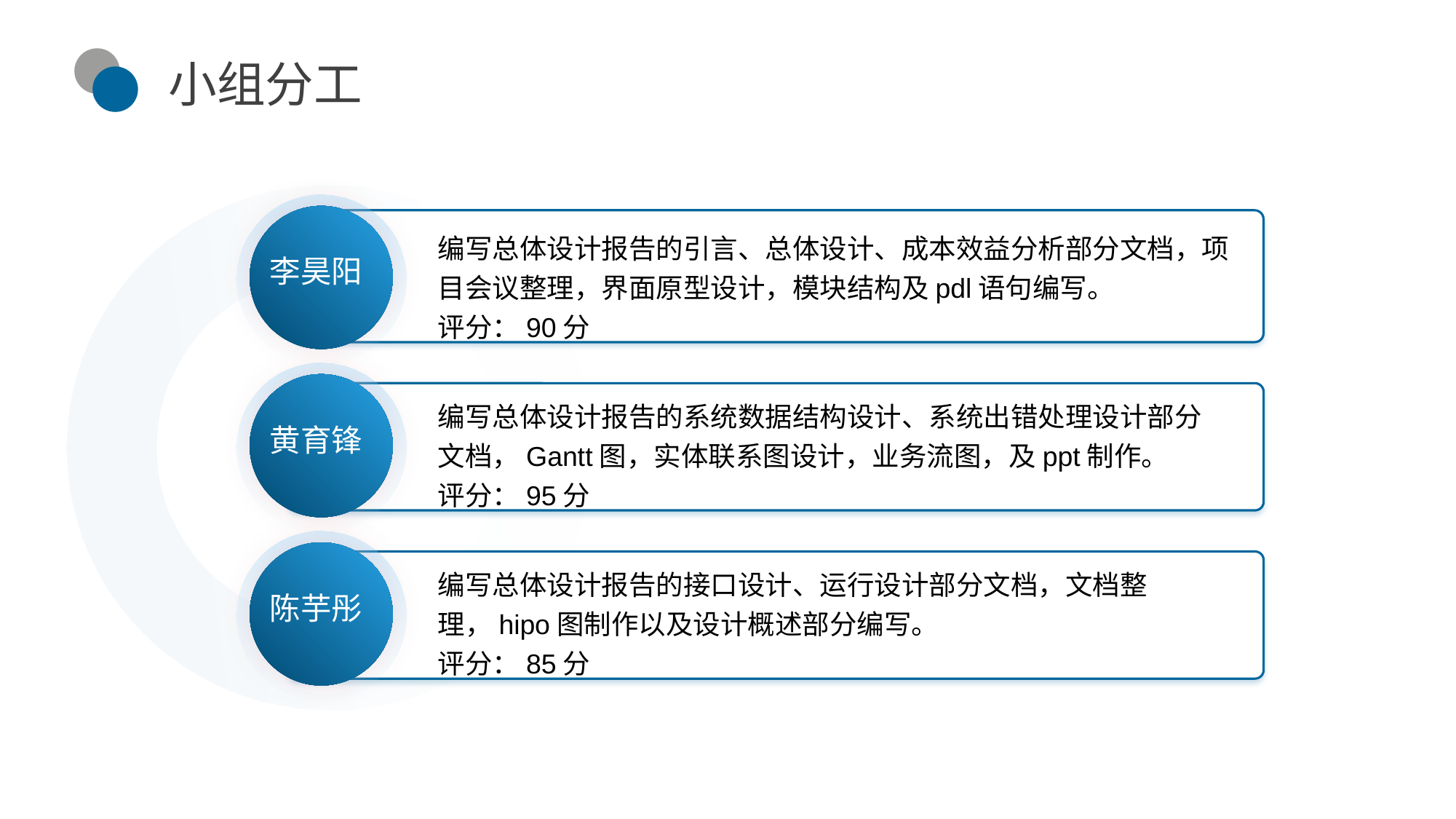

小组分工

编写总体设计报告的引言、总体设计、成本效益分析部分文档，项目会议整理，界面原型设计，模块结构及pdl语句编写。
评分：90分
李昊阳

编写总体设计报告的系统数据结构设计、系统出错处理设计部分文档，Gantt图，实体联系图设计，业务流图，及ppt制作。
评分：95分
黄育锋

编写总体设计报告的接口设计、运行设计部分文档，文档整理，hipo图制作以及设计概述部分编写。
评分：85分
陈芋彤